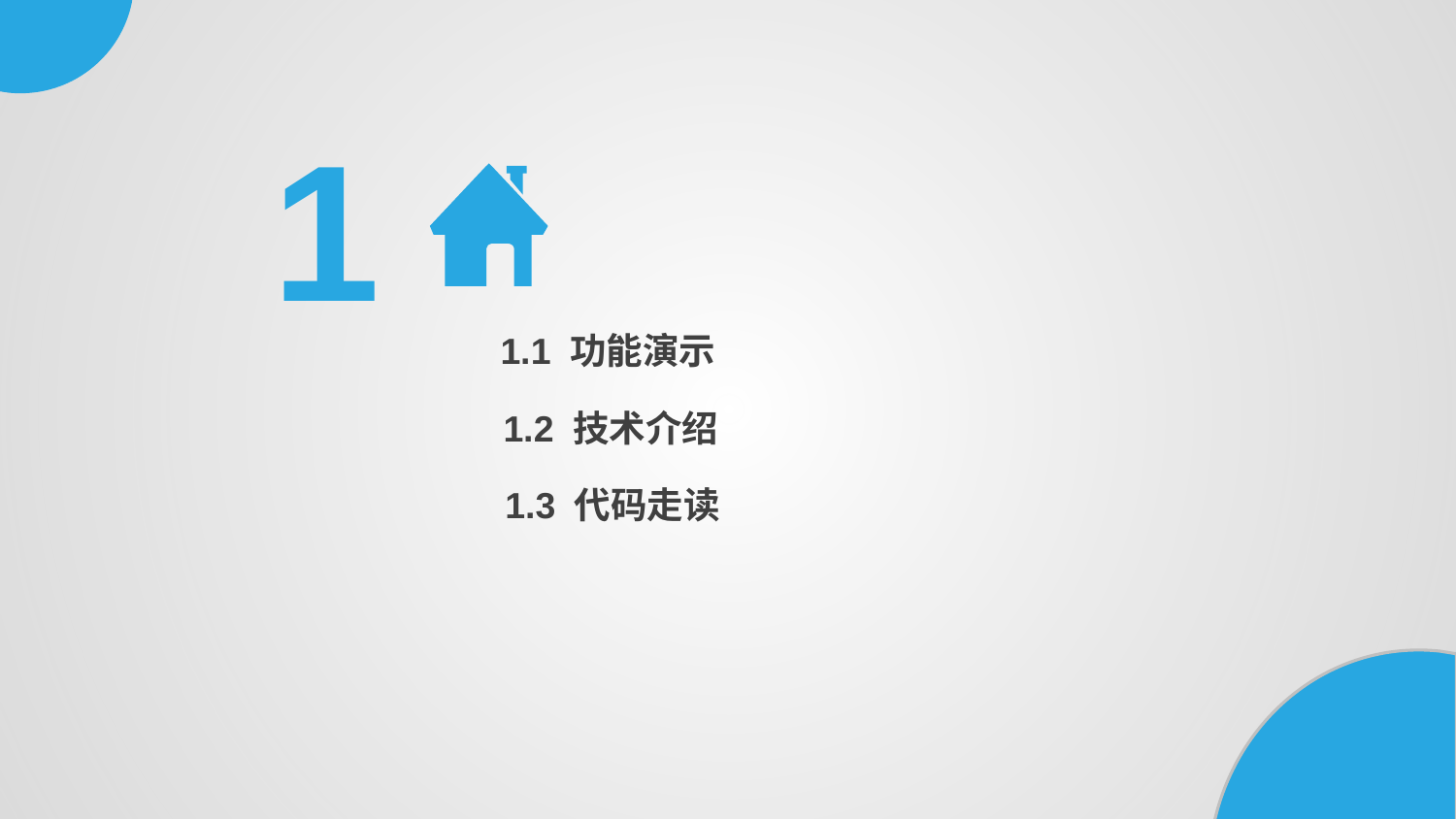

1

1.1 功能演示
1.2 技术介绍
1.3 代码走读